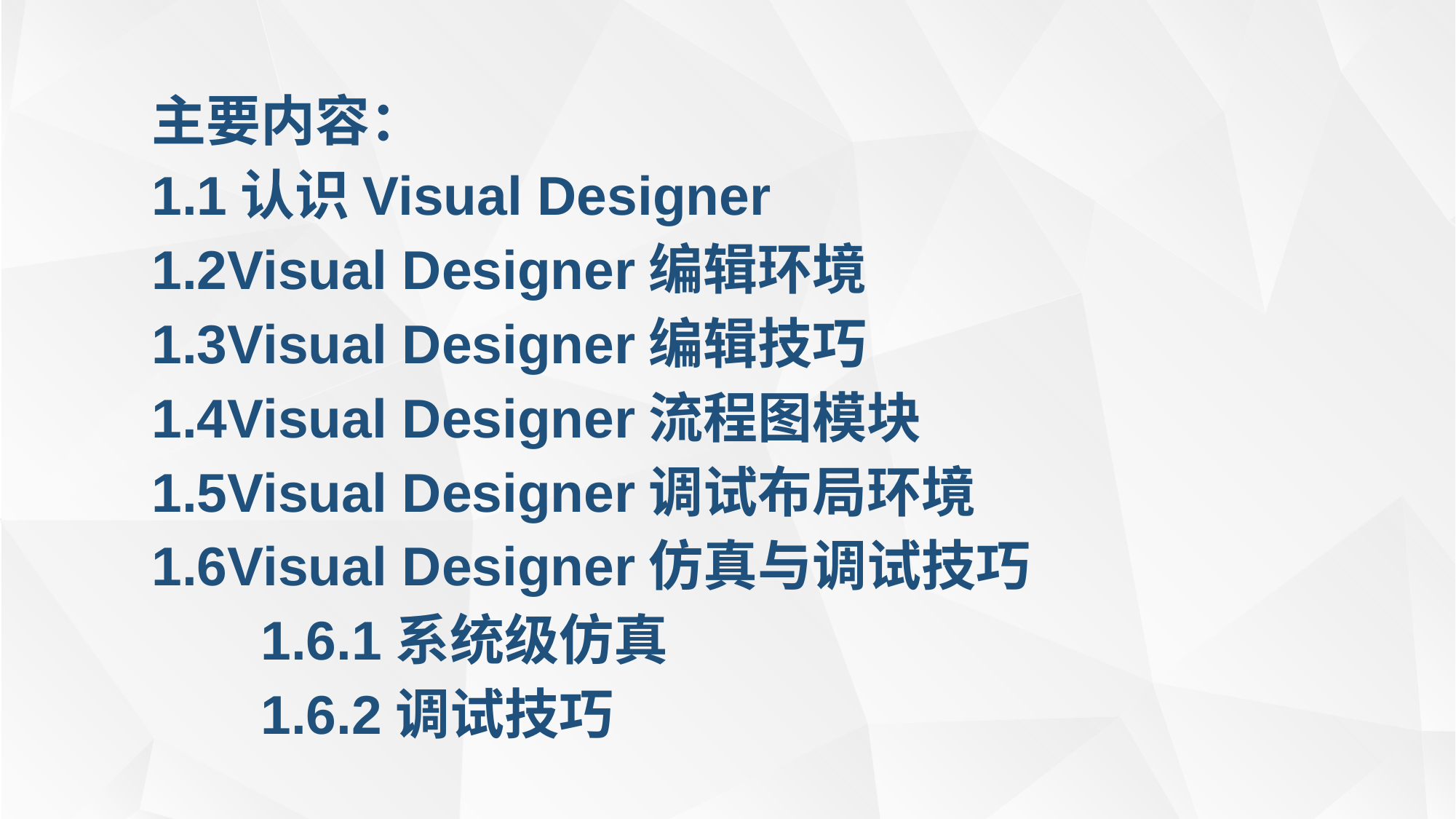

主要内容：
1.1认识Visual Designer
1.2Visual Designer编辑环境
1.3Visual Designer编辑技巧
1.4Visual Designer流程图模块
1.5Visual Designer调试布局环境
1.6Visual Designer仿真与调试技巧
	1.6.1系统级仿真
	1.6.2调试技巧